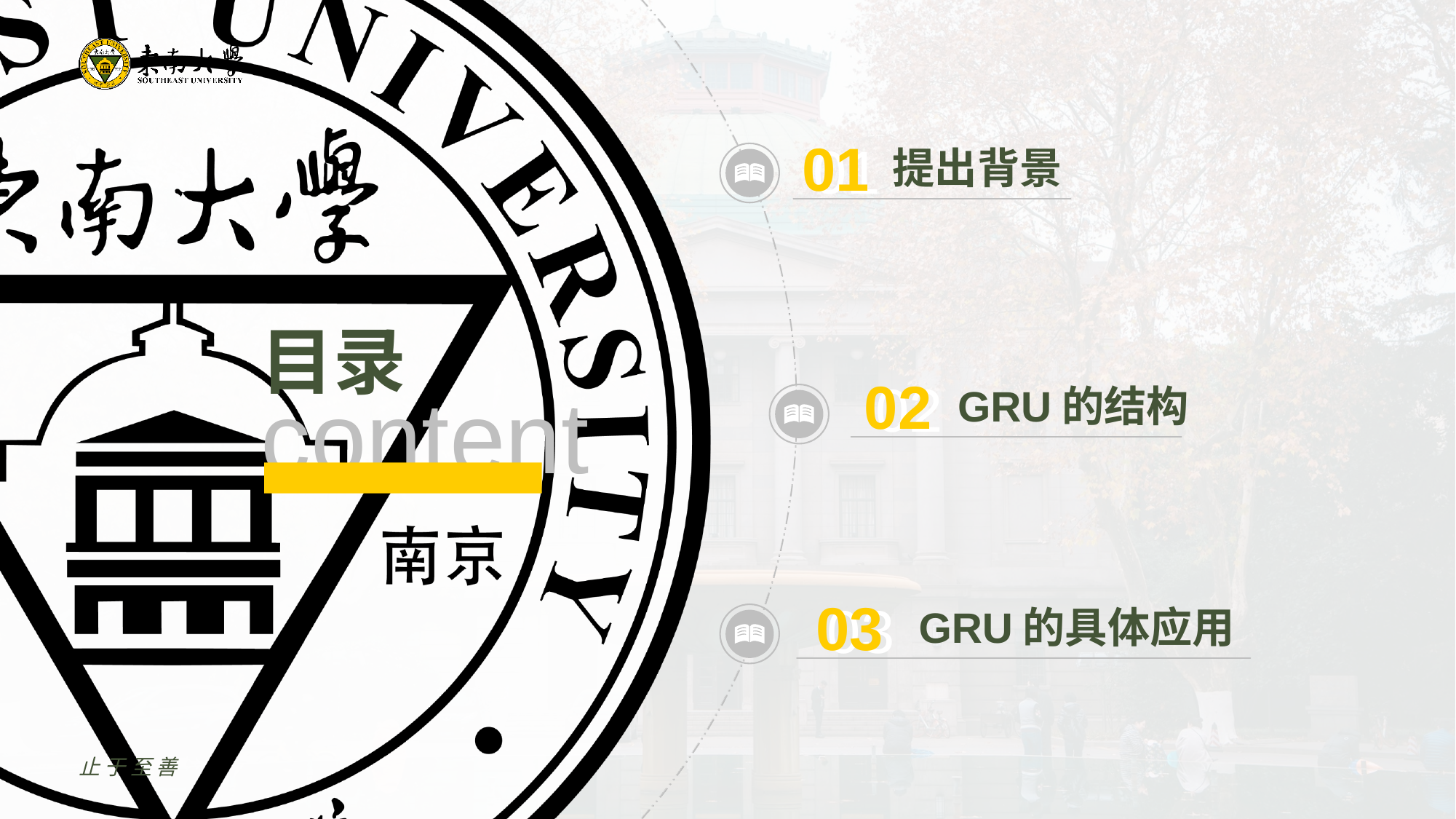

01
01
提出背景

02
02
GRU的结构

03
03
GRU的具体应用

止于至善